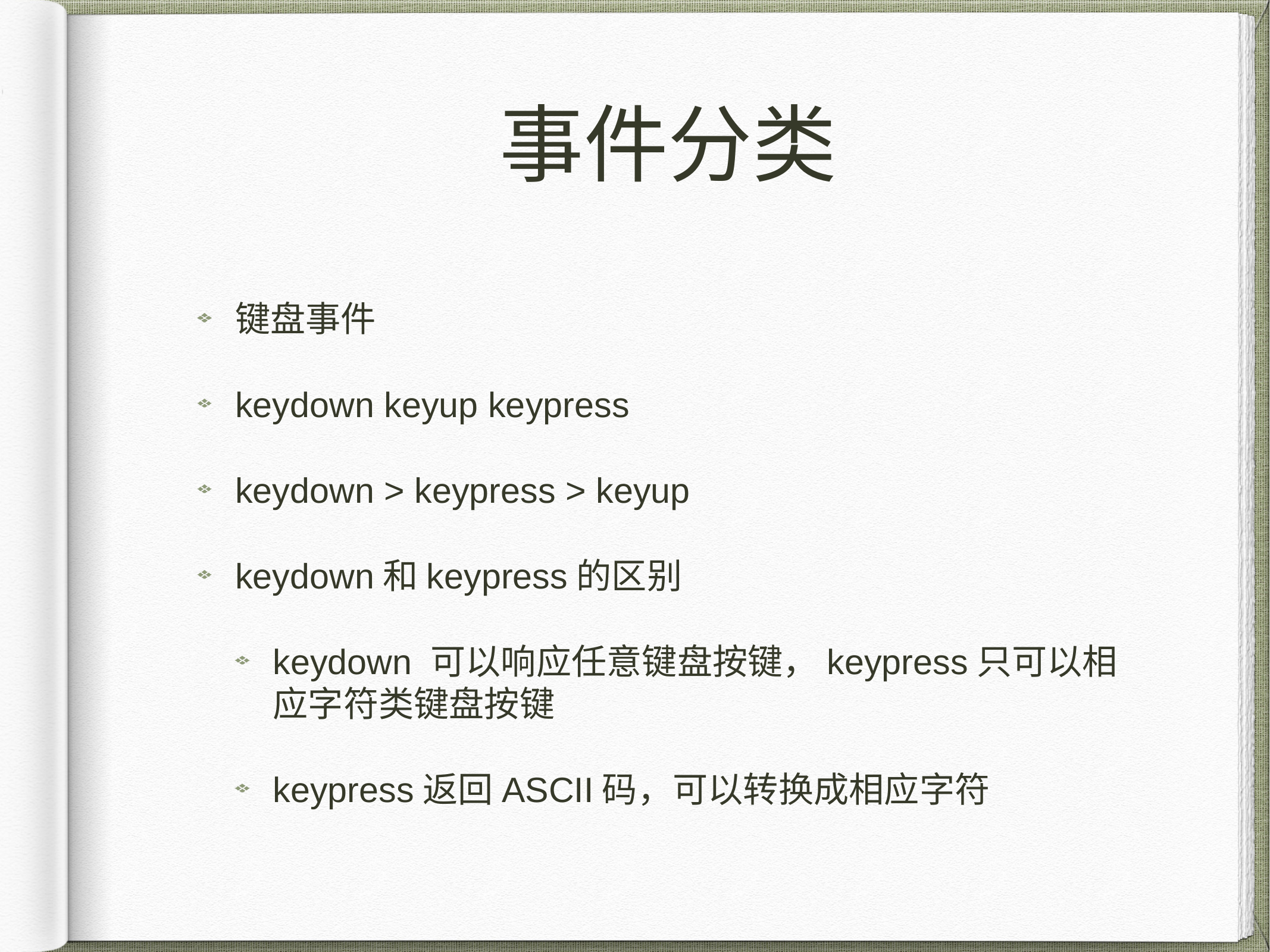

# 事件分类
键盘事件
keydown keyup keypress
keydown > keypress > keyup
keydown和keypress的区别
keydown 可以响应任意键盘按键，keypress只可以相应字符类键盘按键
keypress返回ASCII码，可以转换成相应字符